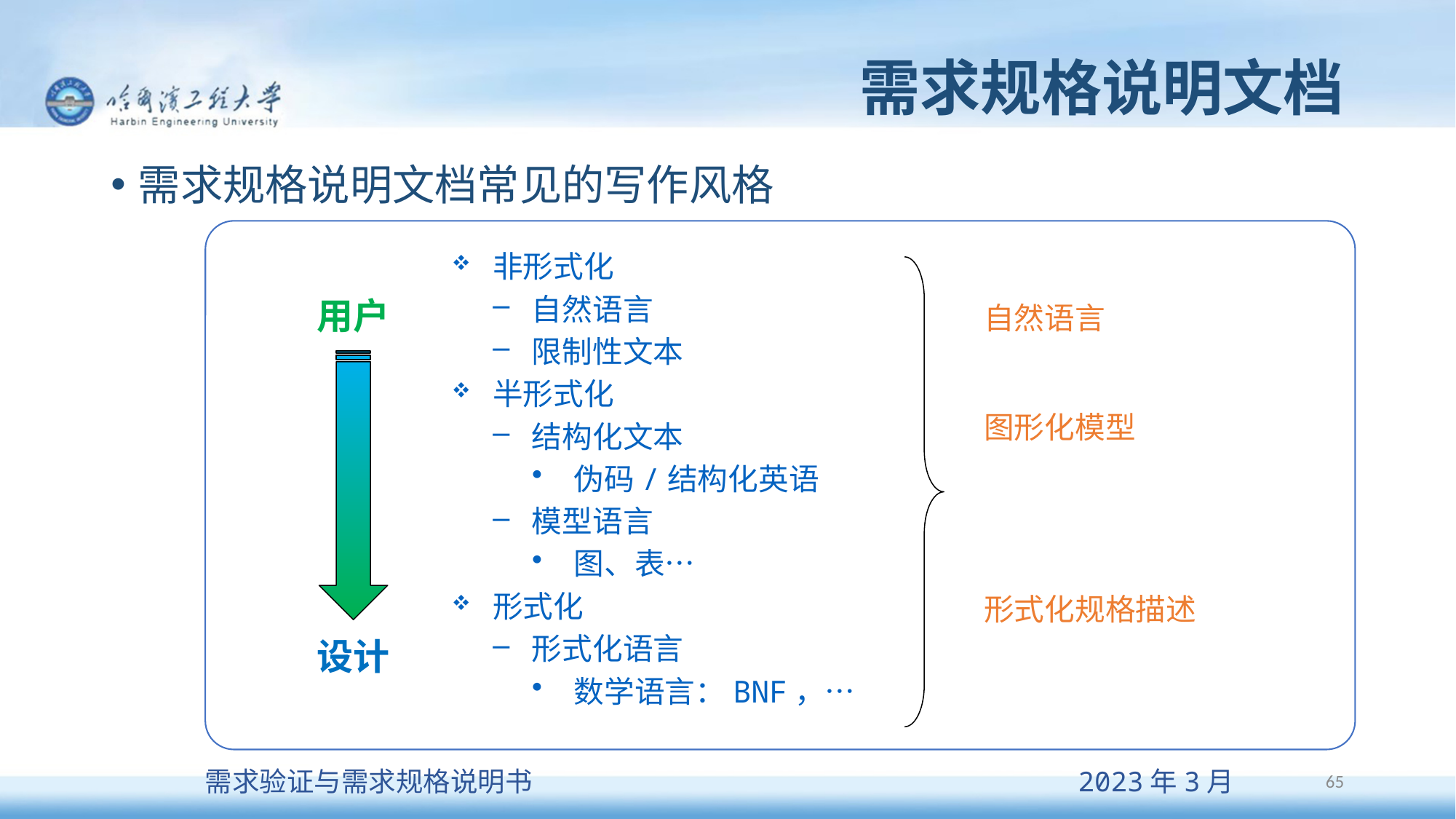

# 需求规格说明文档
需求规格说明文档常见的写作风格

非形式化
自然语言
限制性文本
半形式化
结构化文本
伪码/结构化英语
模型语言
图、表…
形式化
形式化语言
数学语言：BNF，…

自然语言

图形化模型

形式化规格描述
用户

设计
65